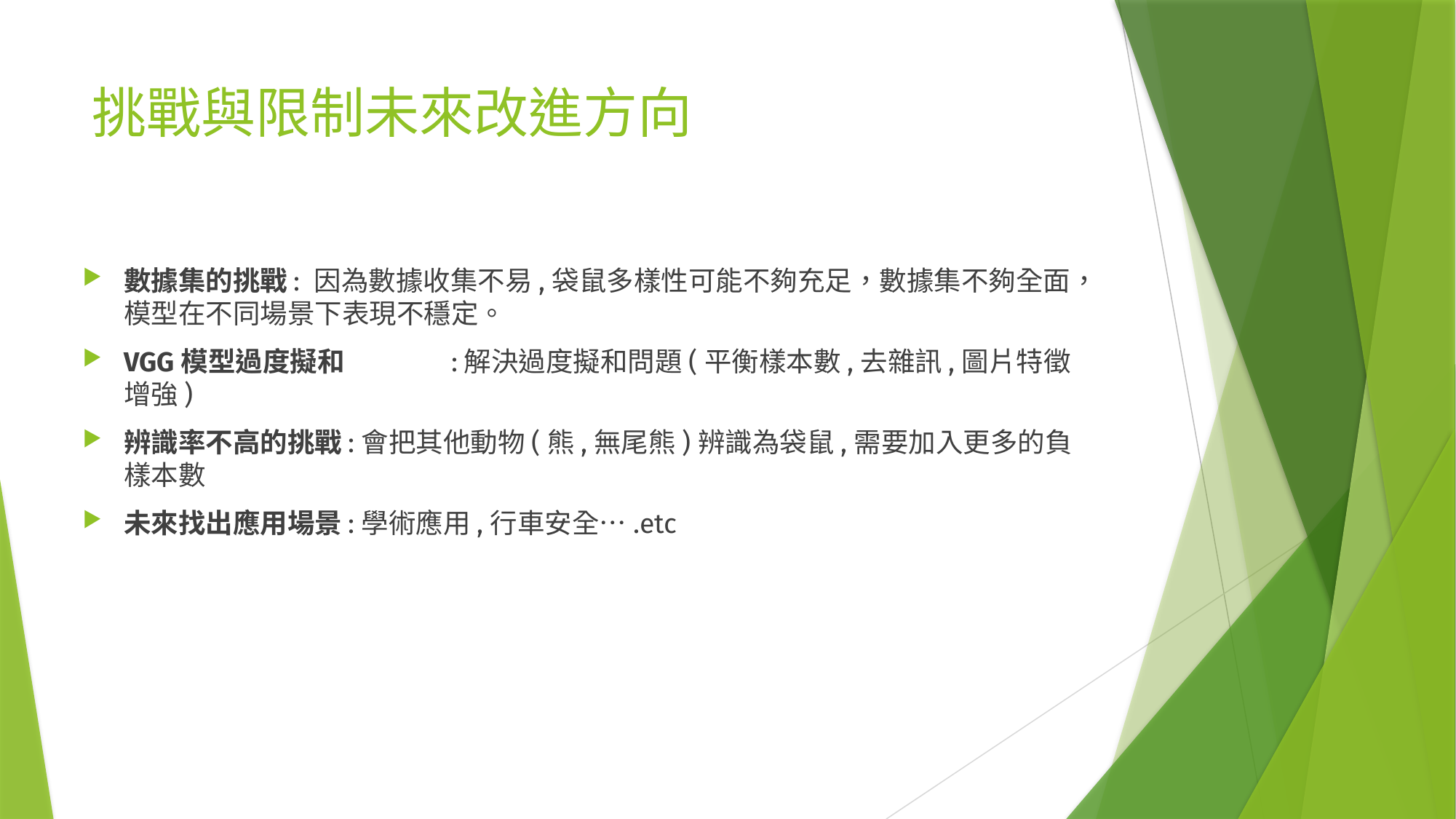

# 挑戰與限制未來改進方向
數據集的挑戰: 因為數據收集不易,袋鼠多樣性可能不夠充足，數據集不夠全面，模型在不同場景下表現不穩定。
VGG模型過度擬和	:解決過度擬和問題(平衡樣本數,去雜訊,圖片特徵增強)
辨識率不高的挑戰:會把其他動物(熊,無尾熊)辨識為袋鼠,需要加入更多的負樣本數
未來找出應用場景:學術應用,行車安全….etc